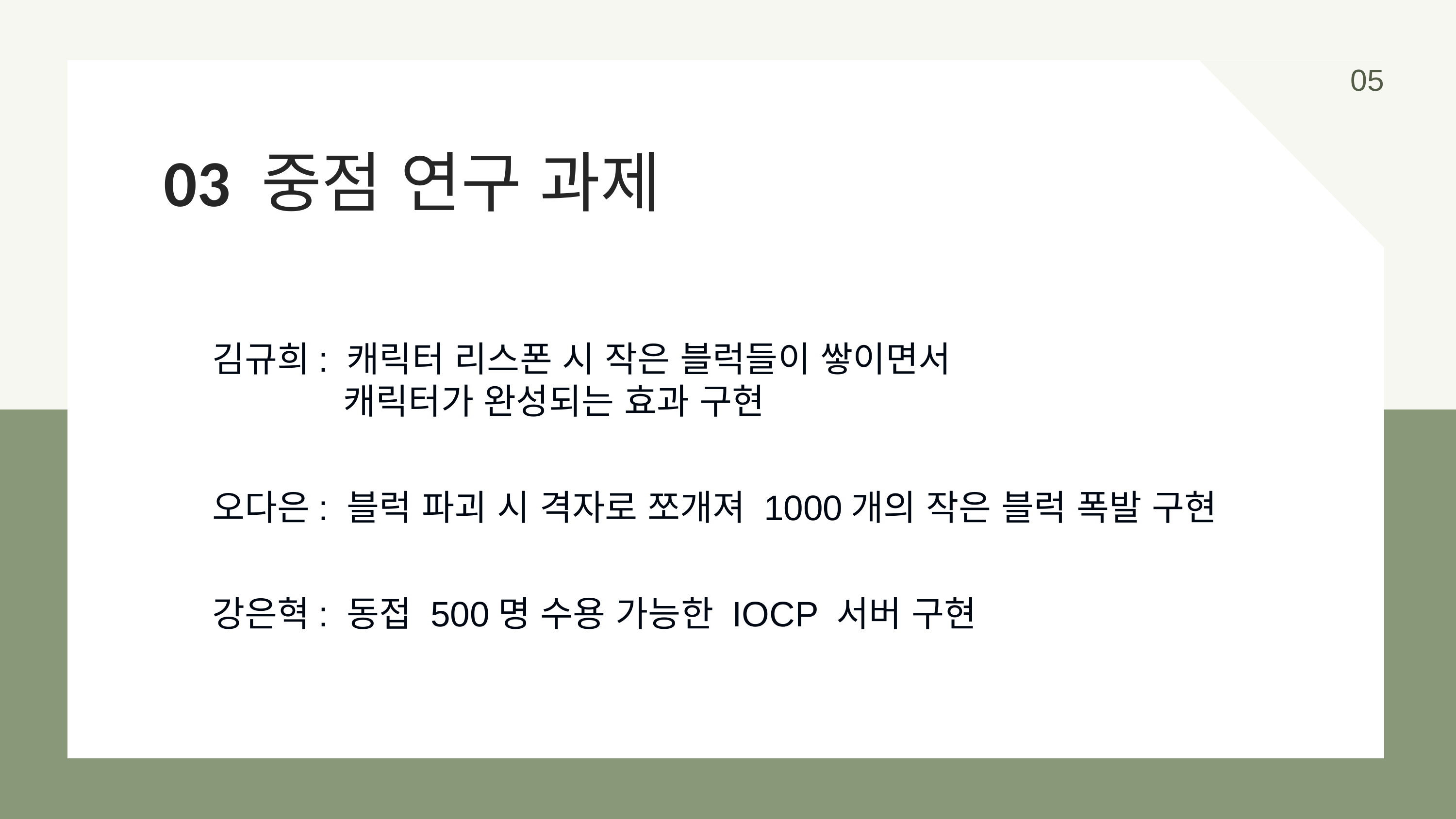

05
03 중점 연구 과제
김규희: 캐릭터 리스폰 시 작은 블럭들이 쌓이면서
	     캐릭터가 완성되는 효과 구현
오다은: 블럭 파괴 시 격자로 쪼개져 1000개의 작은 블럭 폭발 구현
강은혁: 동접 500명 수용 가능한 IOCP 서버 구현